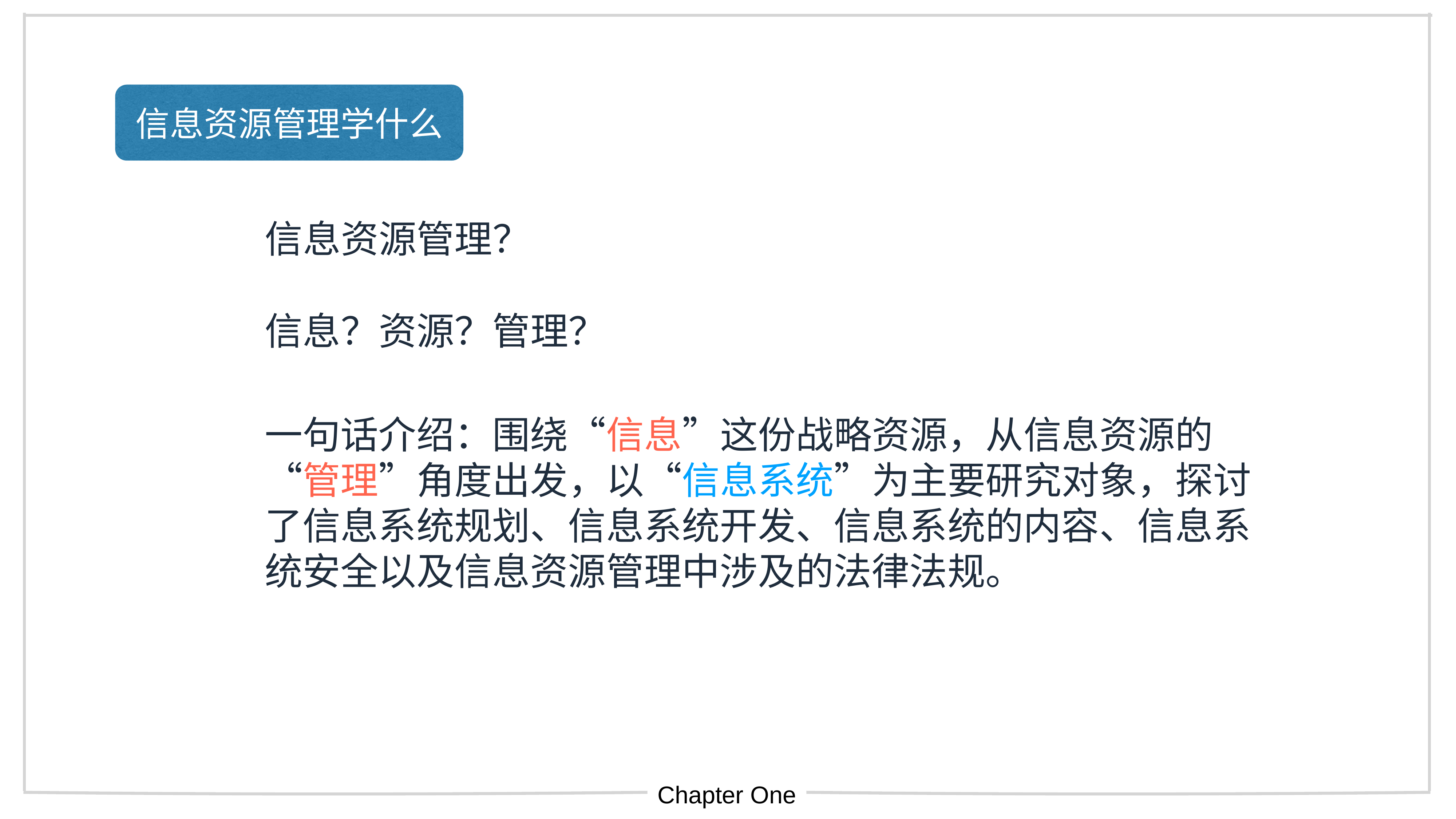

信息资源管理学什么
信息资源管理？
信息？资源？管理？
一句话介绍：围绕“信息”这份战略资源，从信息资源的“管理”角度出发，以“信息系统”为主要研究对象，探讨了信息系统规划、信息系统开发、信息系统的内容、信息系统安全以及信息资源管理中涉及的法律法规。